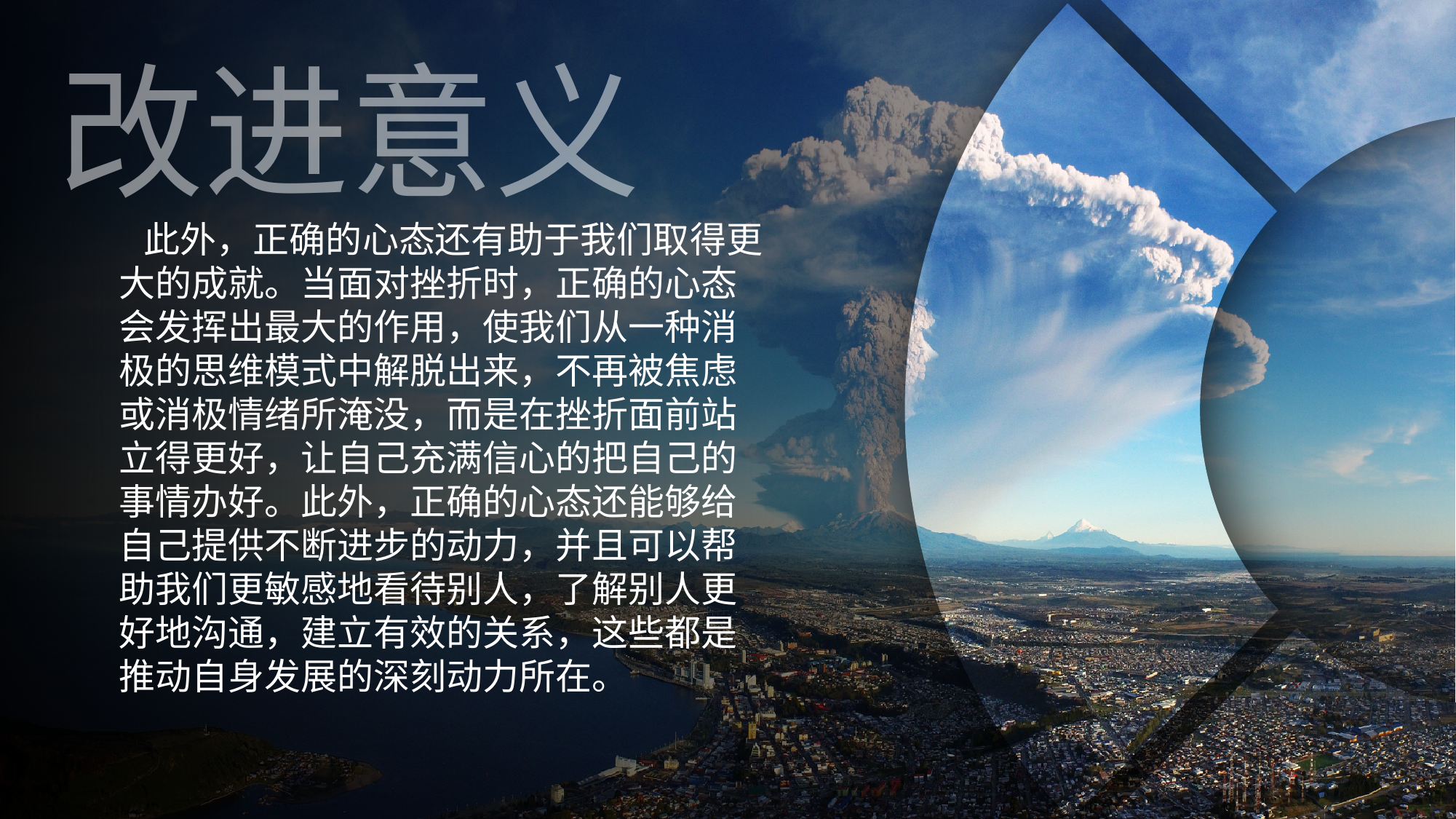

调整评估
改进意义
  此外，正确的心态还有助于我们取得更大的成就。当面对挫折时，正确的心态会发挥出最大的作用，使我们从一种消极的思维模式中解脱出来，不再被焦虑或消极情绪所淹没，而是在挫折面前站立得更好，让自己充满信心的把自己的事情办好。此外，正确的心态还能够给自己提供不断进步的动力，并且可以帮助我们更敏感地看待别人，了解别人更好地沟通，建立有效的关系，这些都是推动自身发展的深刻动力所在。